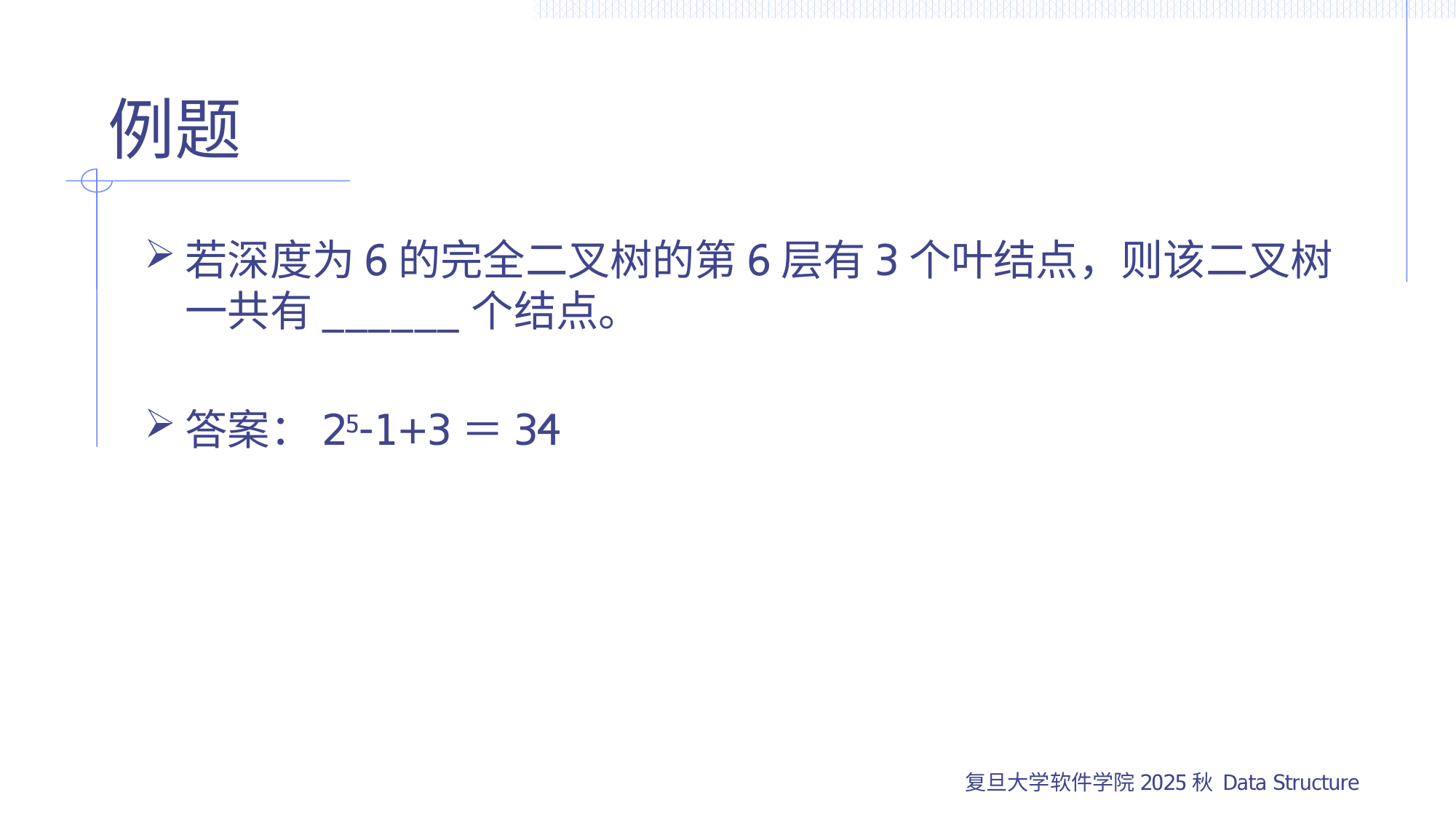

# 例题
若深度为6的完全二叉树的第6层有3个叶结点，则该二叉树一共有______个结点。

答案：25-1+3＝34